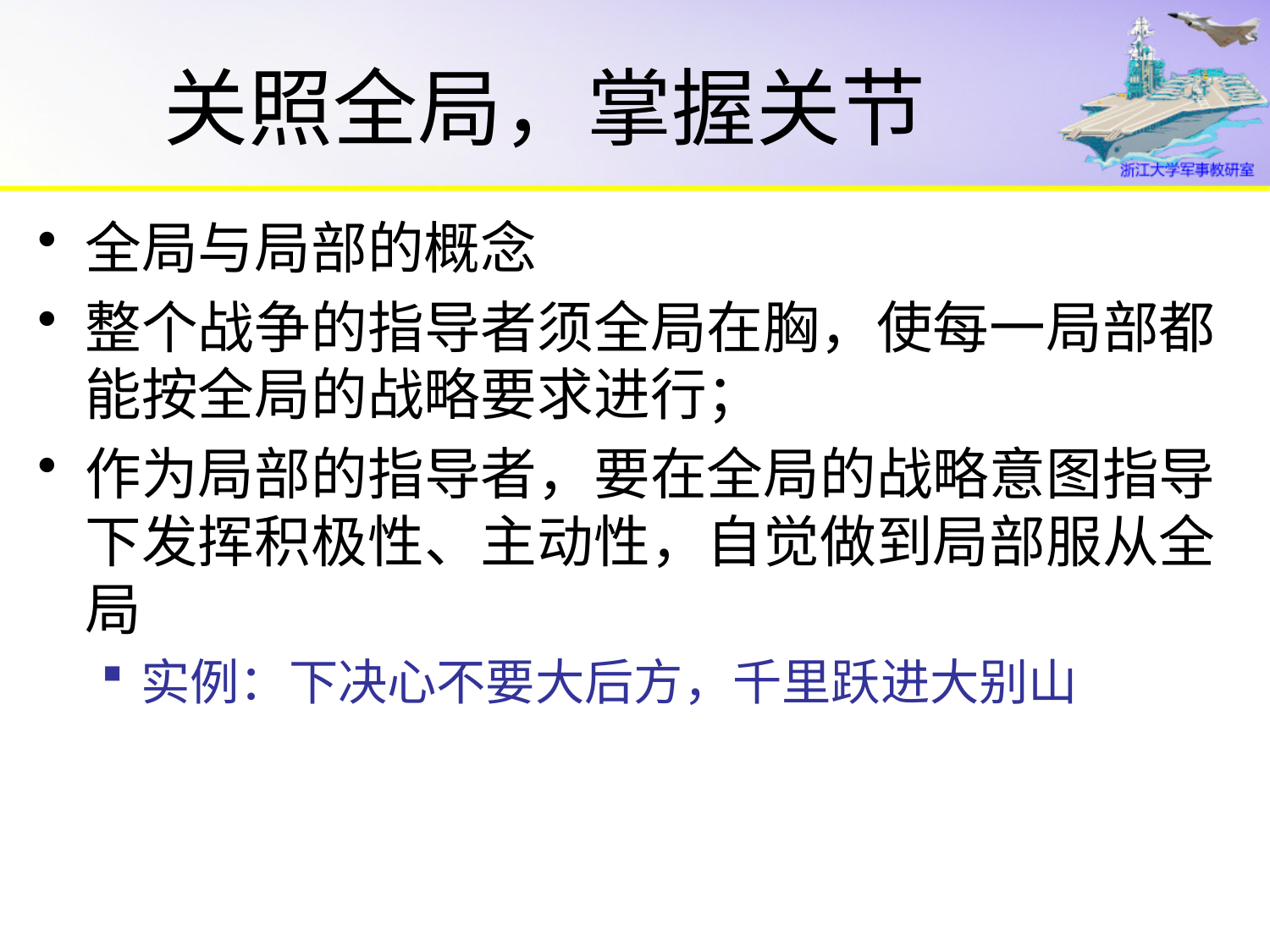

# 关照全局，掌握关节
全局与局部的概念
整个战争的指导者须全局在胸，使每一局部都能按全局的战略要求进行；
作为局部的指导者，要在全局的战略意图指导下发挥积极性、主动性，自觉做到局部服从全局
实例：下决心不要大后方，千里跃进大别山